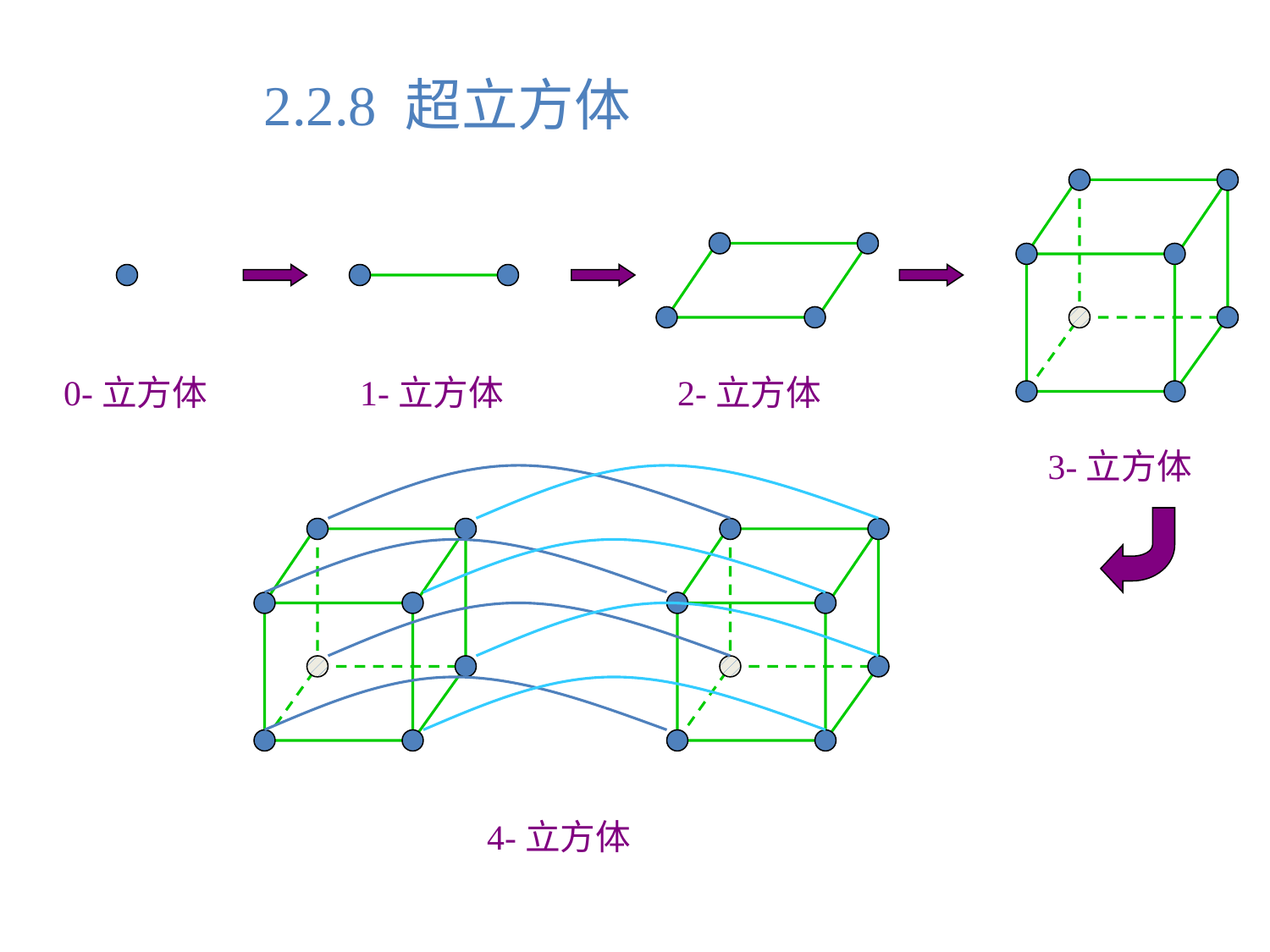

2.2.8 超立方体

0-立方体
1-立方体
2-立方体

3-立方体

4-立方体